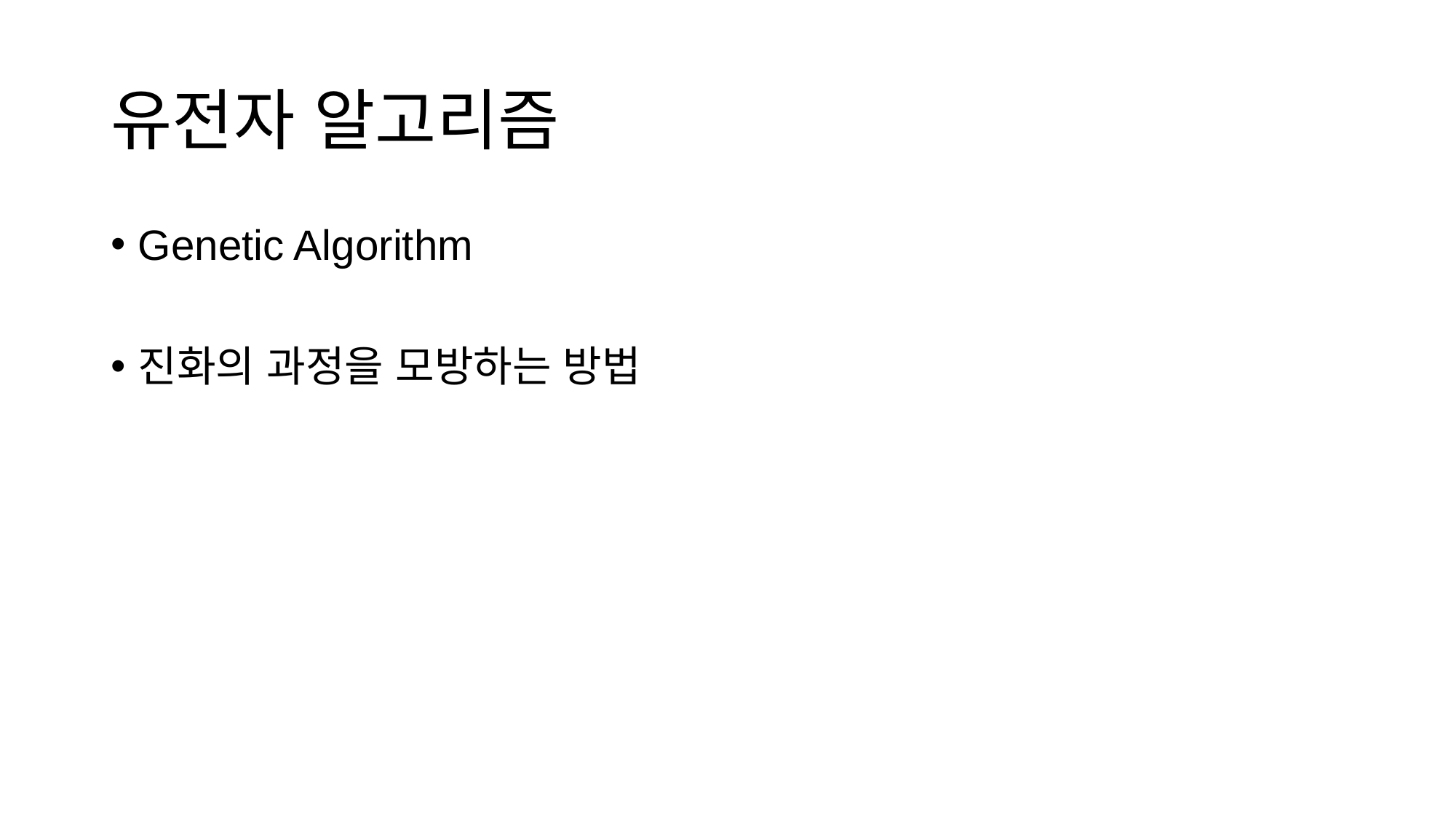

# 유전자 알고리즘
Genetic Algorithm

진화의 과정을 모방하는 방법